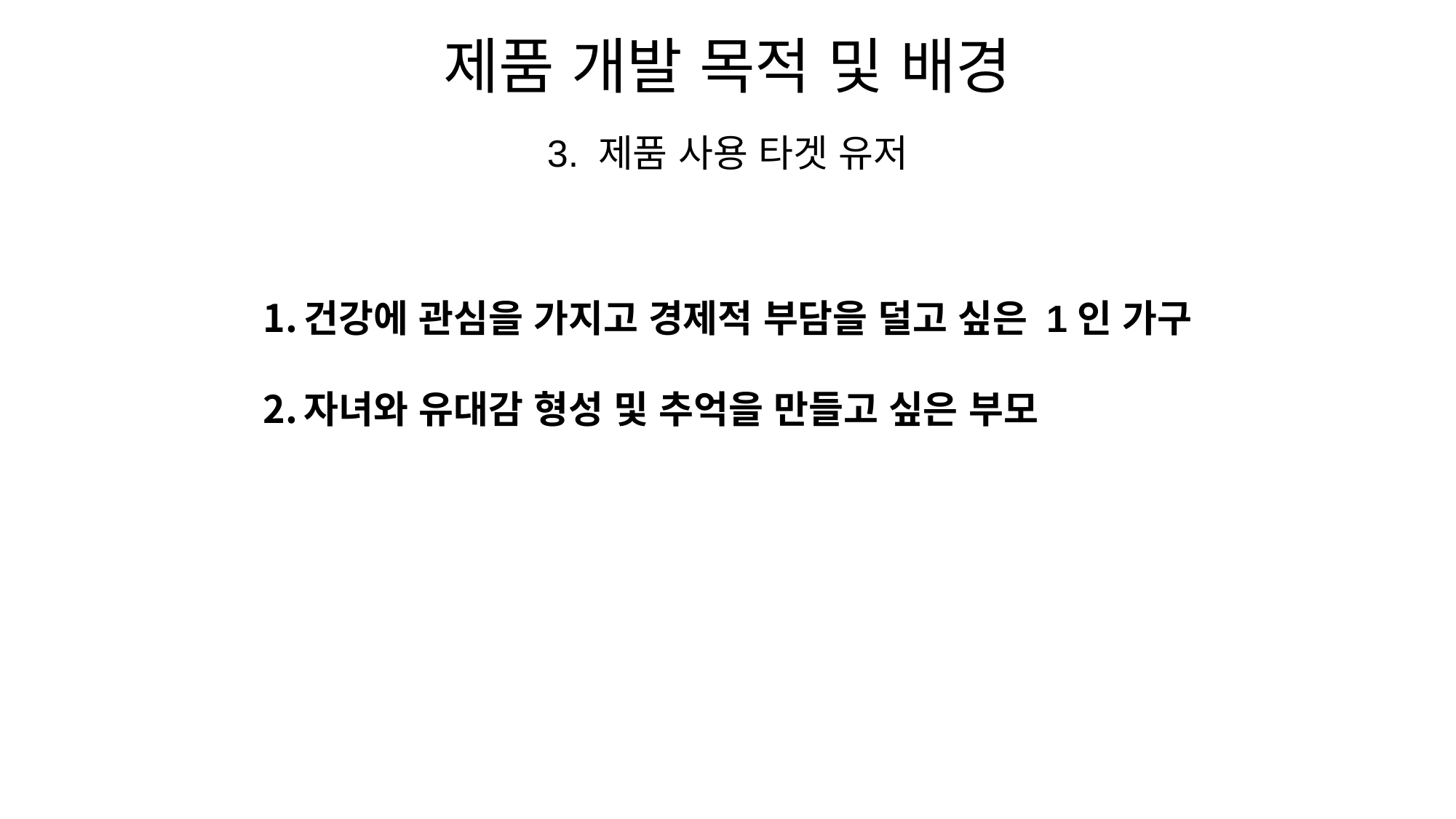

제품 개발 목적 및 배경

3. 제품 사용 타겟 유저

건강에 관심을 가지고 경제적 부담을 덜고 싶은 1인 가구

자녀와 유대감 형성 및 추억을 만들고 싶은 부모